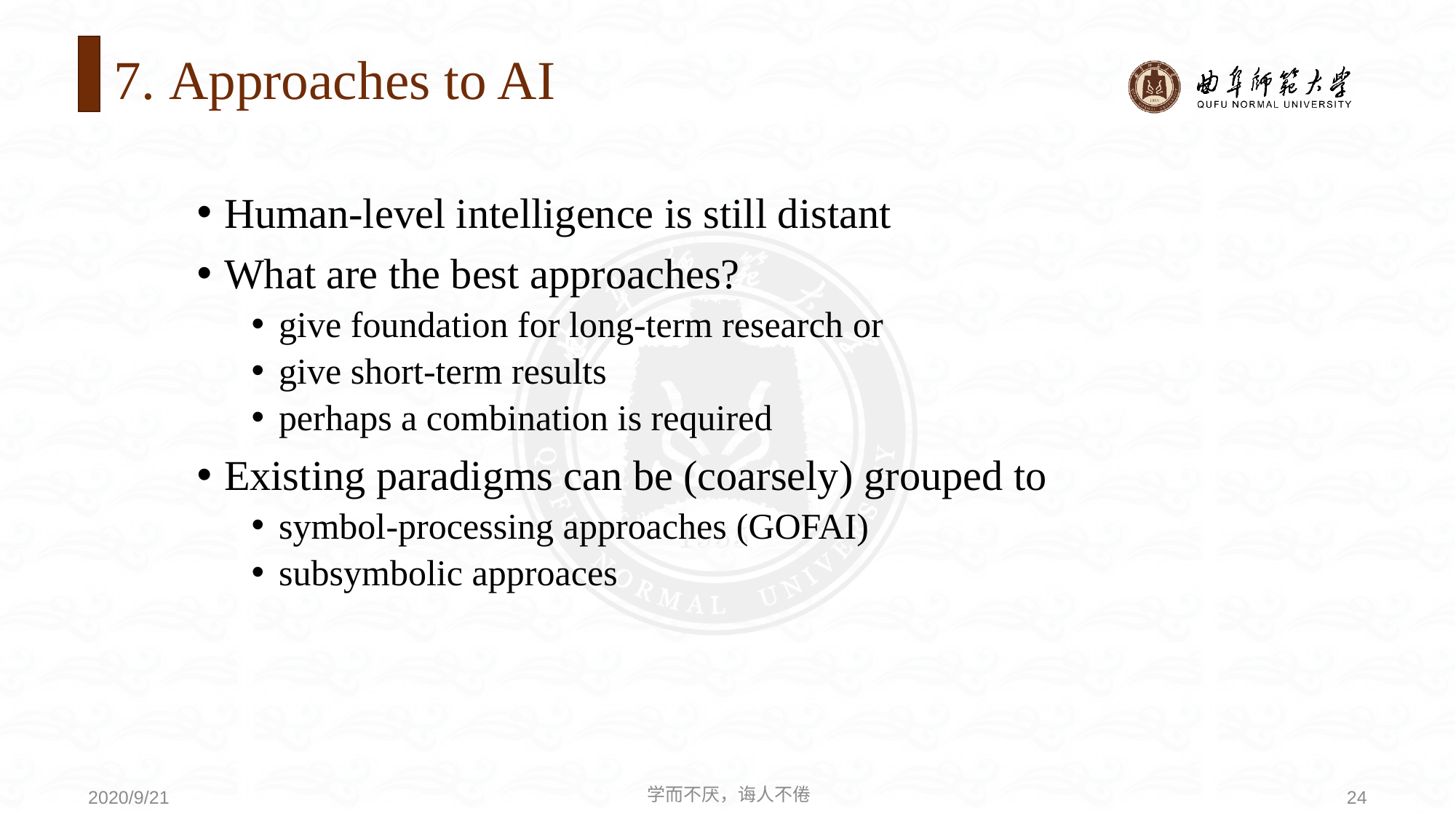

# 7. Approaches to AI
Human-level intelligence is still distant
What are the best approaches?
give foundation for long-term research or
give short-term results
perhaps a combination is required
Existing paradigms can be (coarsely) grouped to
symbol-processing approaches (GOFAI)
subsymbolic approaces
学而不厌，诲人不倦
24
2020/9/21